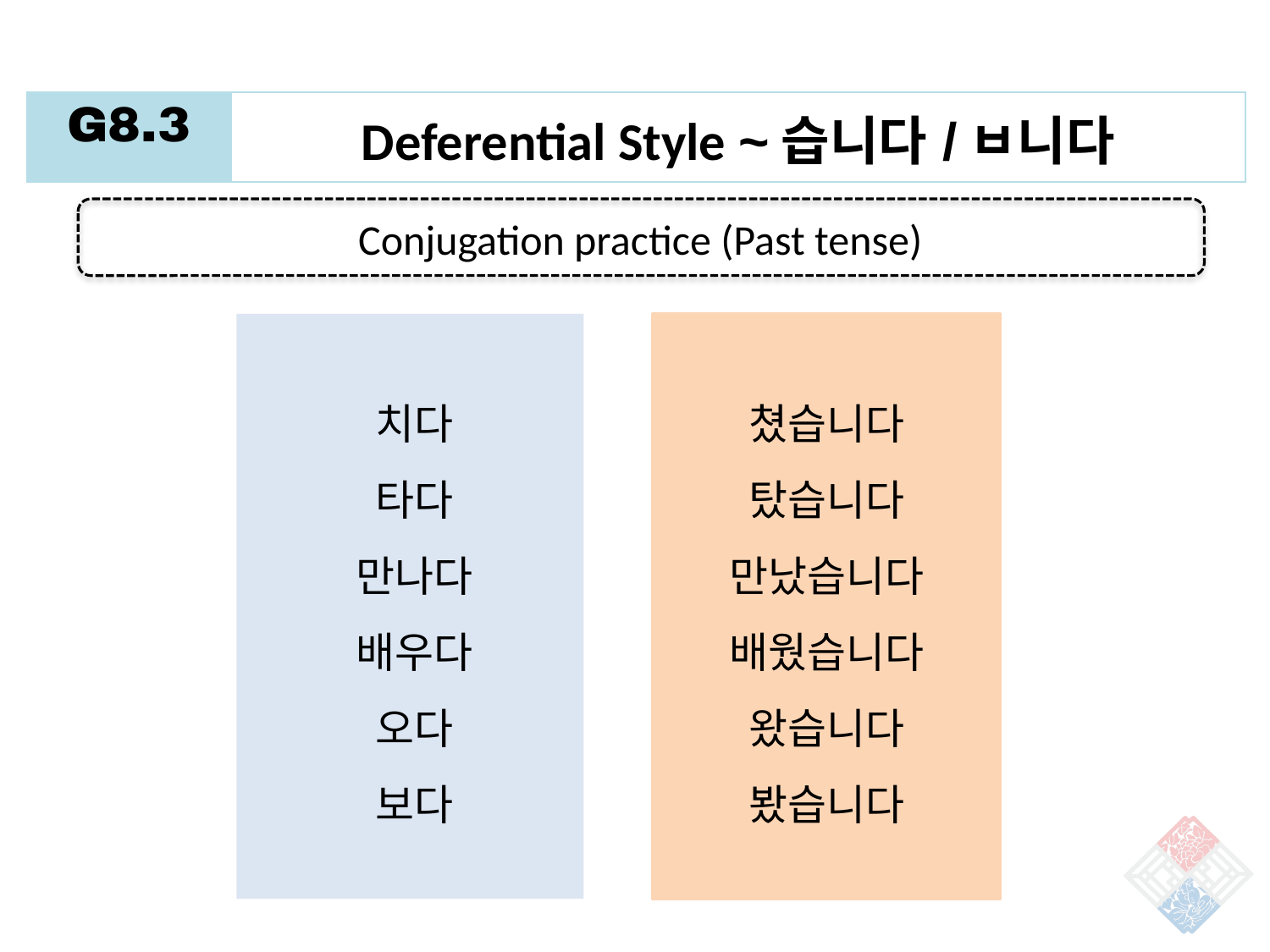

| G8.3 | Deferential Style ~습니다/ㅂ니다 |
| --- | --- |

Conjugation practice (Past tense)

치다
타다
만나다
배우다
오다
보다
쳤습니다
탔습니다
만났습니다
배웠습니다
왔습니다
봤습니다